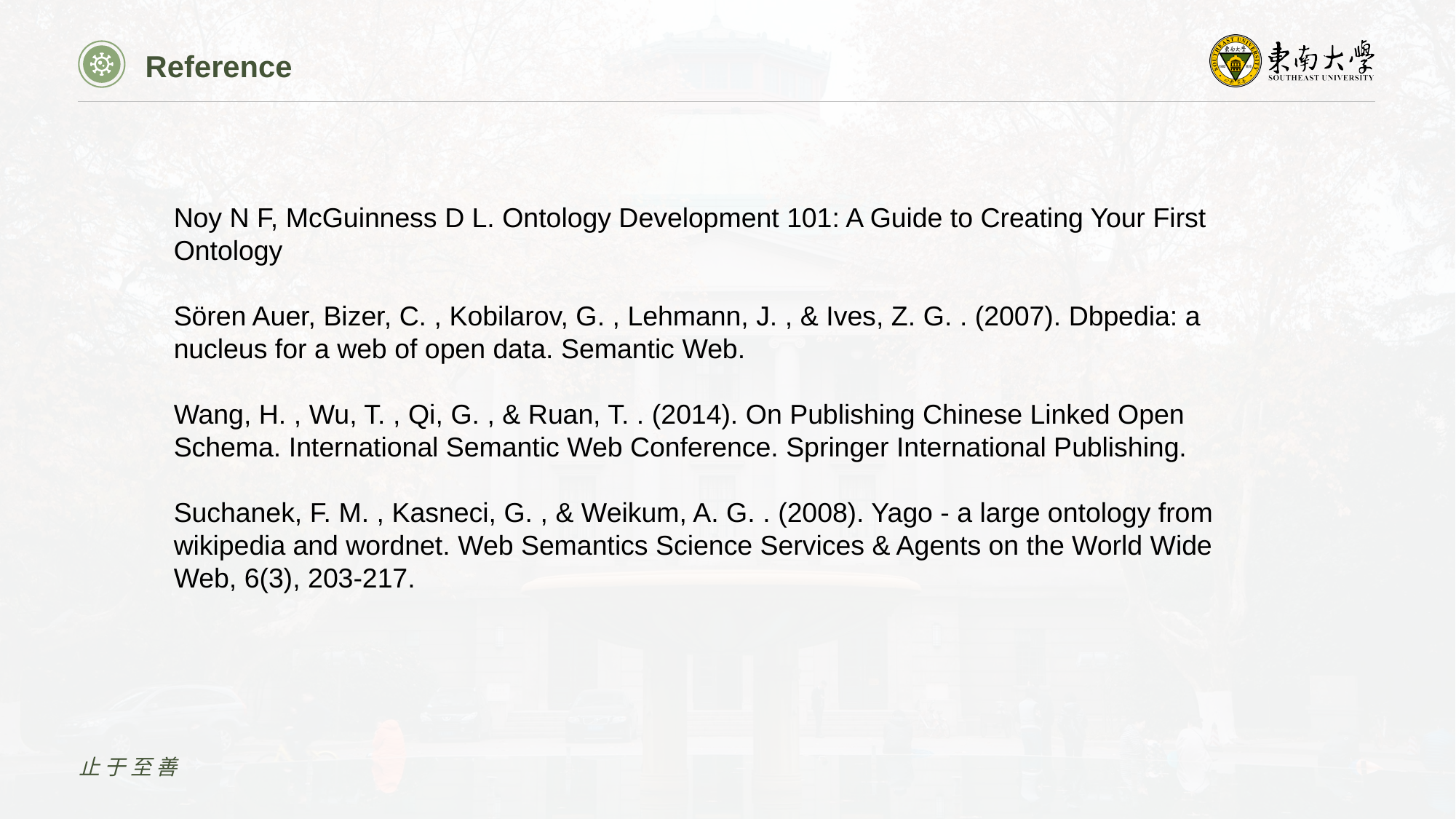

Reference
Noy N F, McGuinness D L. Ontology Development 101: A Guide to Creating Your First Ontology

Sören Auer, Bizer, C. , Kobilarov, G. , Lehmann, J. , & Ives, Z. G. . (2007). Dbpedia: a nucleus for a web of open data. Semantic Web.

Wang, H. , Wu, T. , Qi, G. , & Ruan, T. . (2014). On Publishing Chinese Linked Open Schema. International Semantic Web Conference. Springer International Publishing.

Suchanek, F. M. , Kasneci, G. , & Weikum, A. G. . (2008). Yago - a large ontology from wikipedia and wordnet. Web Semantics Science Services & Agents on the World Wide Web, 6(3), 203-217.
止于至善
32